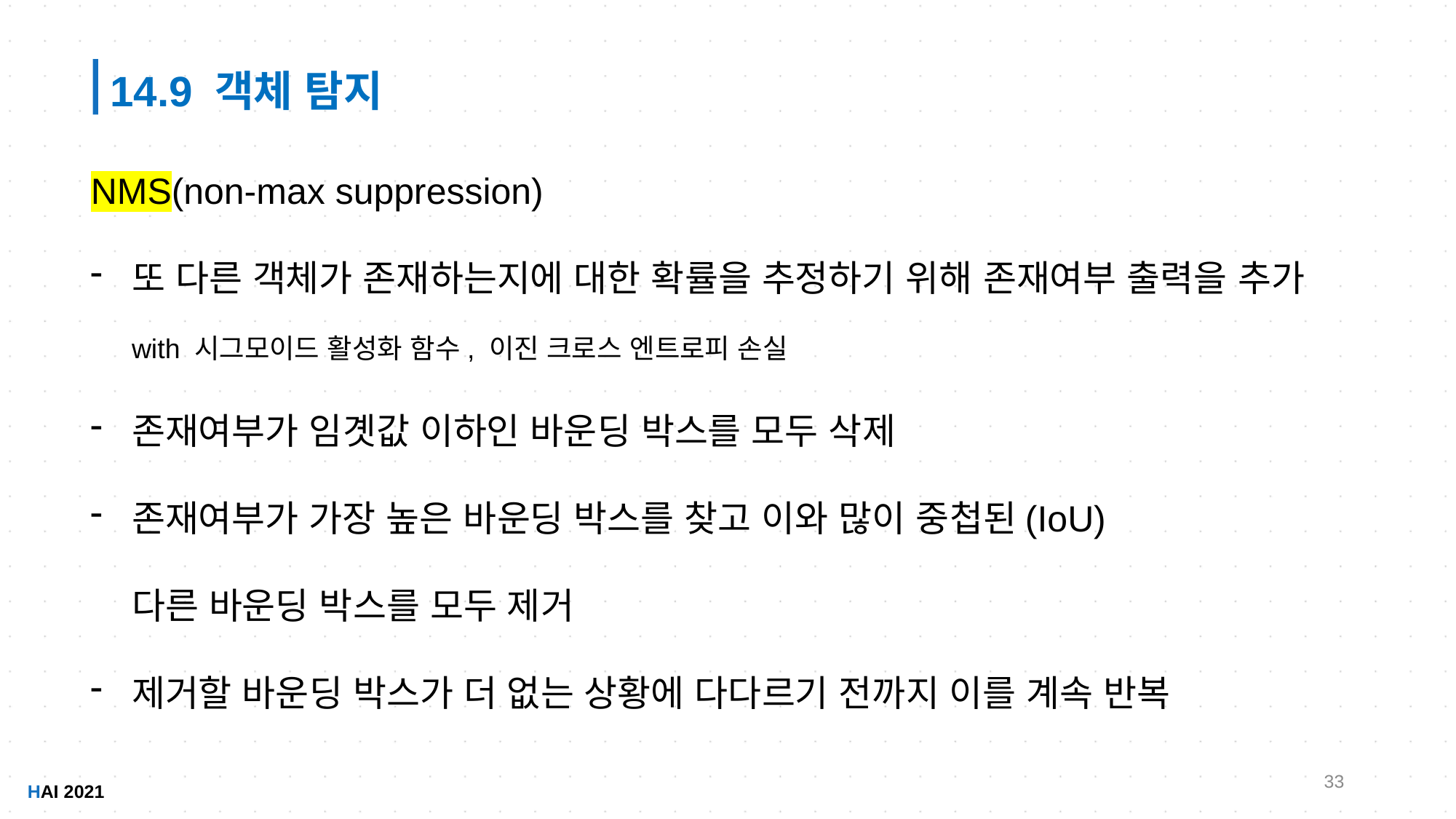

14.9 객체 탐지
NMS(non-max suppression)
또 다른 객체가 존재하는지에 대한 확률을 추정하기 위해 존재여부 출력을 추가
with 시그모이드 활성화 함수, 이진 크로스 엔트로피 손실
존재여부가 임곗값 이하인 바운딩 박스를 모두 삭제
존재여부가 가장 높은 바운딩 박스를 찾고 이와 많이 중첩된(IoU)
다른 바운딩 박스를 모두 제거
제거할 바운딩 박스가 더 없는 상황에 다다르기 전까지 이를 계속 반복
33
HAI 2021